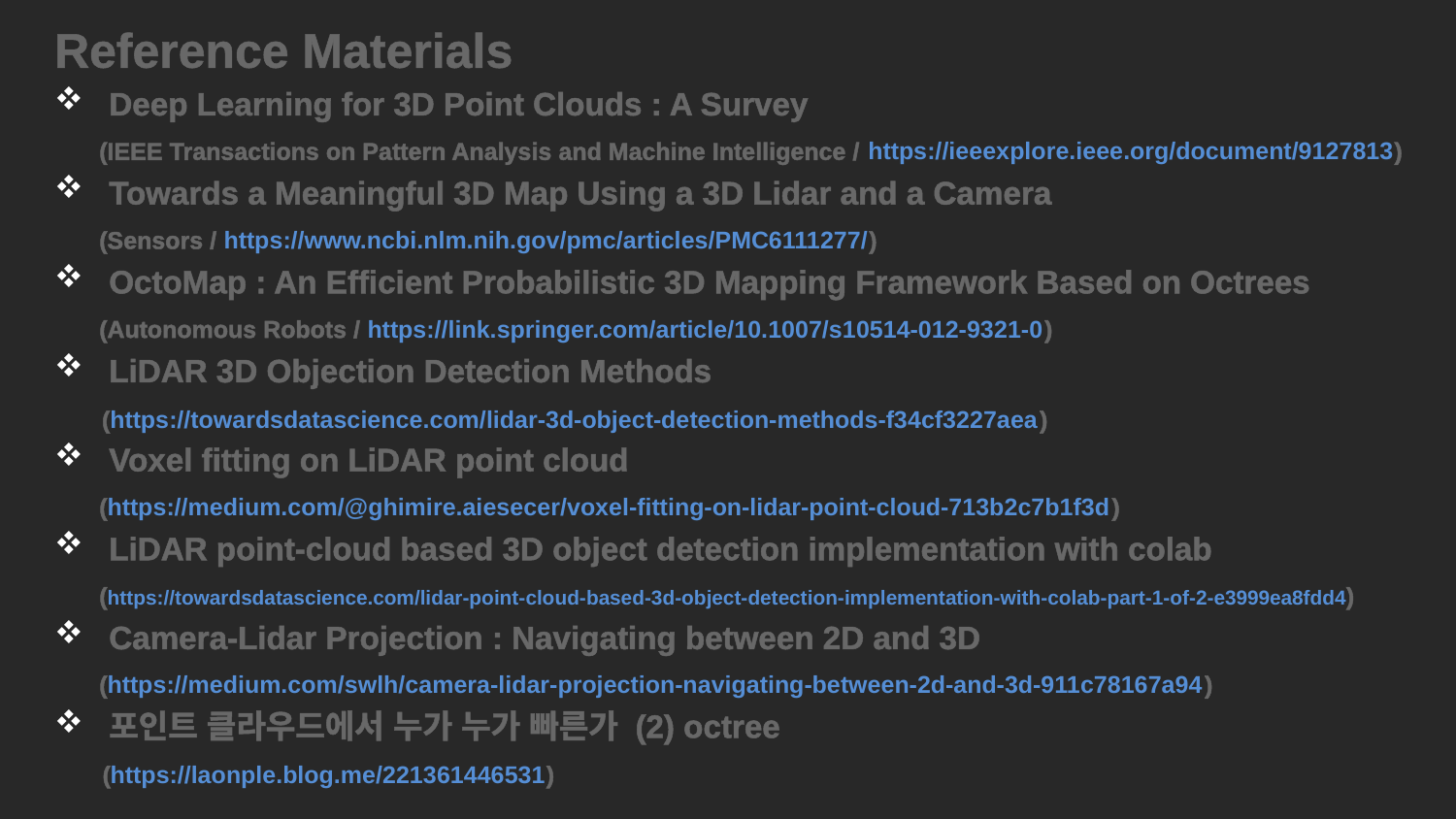

Reference Materials
Deep Learning for 3D Point Clouds : A Survey
     (IEEE Transactions on Pattern Analysis and Machine Intelligence / https://ieeexplore.ieee.org/document/9127813)
Towards a Meaningful 3D Map Using a 3D Lidar and a Camera
     (Sensors / https://www.ncbi.nlm.nih.gov/pmc/articles/PMC6111277/)
OctoMap : An Efficient Probabilistic 3D Mapping Framework Based on Octrees
     (Autonomous Robots / https://link.springer.com/article/10.1007/s10514-012-9321-0)
LiDAR 3D Objection Detection Methods
       (https://towardsdatascience.com/lidar-3d-object-detection-methods-f34cf3227aea)
Voxel fitting on LiDAR point cloud
     (https://medium.com/@ghimire.aiesecer/voxel-fitting-on-lidar-point-cloud-713b2c7b1f3d)
LiDAR point-cloud based 3D object detection implementation with colab
     (https://towardsdatascience.com/lidar-point-cloud-based-3d-object-detection-implementation-with-colab-part-1-of-2-e3999ea8fdd4)
Camera-Lidar Projection : Navigating between 2D and 3D
     (https://medium.com/swlh/camera-lidar-projection-navigating-between-2d-and-3d-911c78167a94)
포인트 클라우드에서 누가 누가 빠른가 (2) octree
      (https://laonple.blog.me/221361446531)